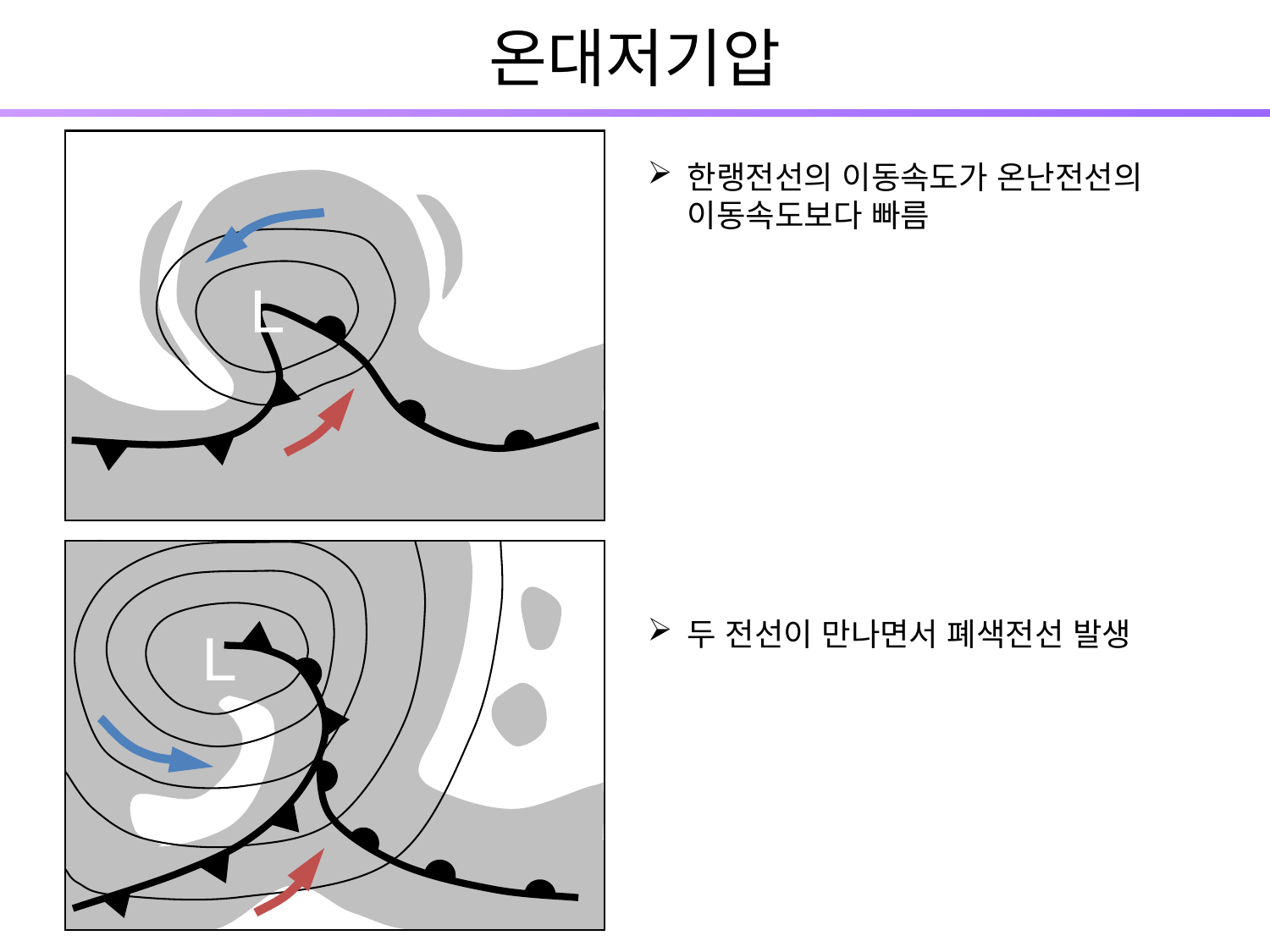

온대저기압

L

한랭전선의 이동속도가 온난전선의 이동속도보다 빠름

두 전선이 만나면서 폐색전선 발생

L